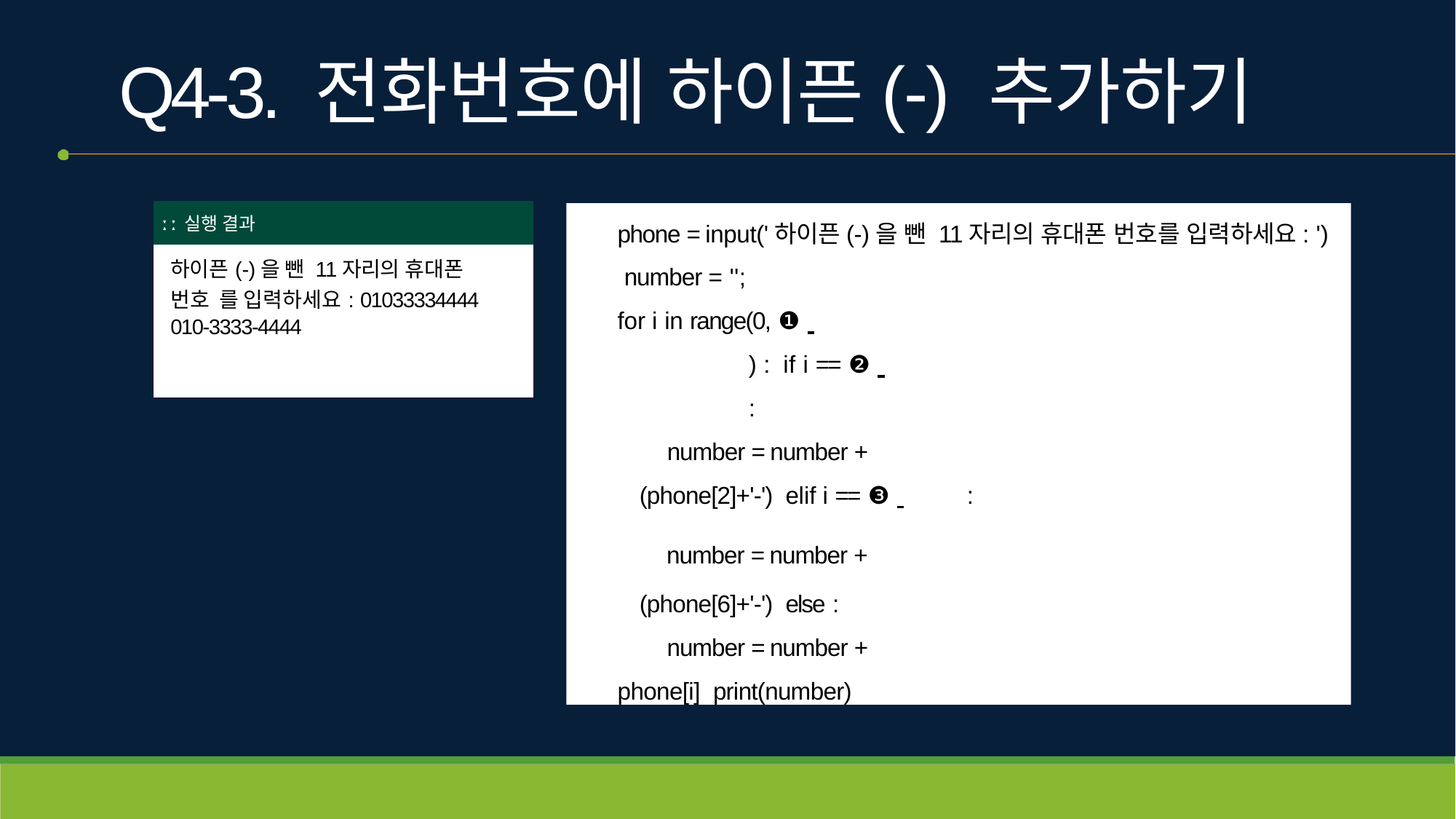

# Q4-3. 전화번호에 하이픈(-) 추가하기

| ː ː 실행 결과 |
| --- |
| 하이픈(-)을 뺀 11자리의 휴대폰 번호 를 입력하세요: 01033334444 010-3333-4444 |
phone = input('하이픈(-)을 뺀 11자리의 휴대폰 번호를 입력하세요: ')  number = '';
for i in range(0, ❶ 		) :  if i == ❷ 	:
number = number + (phone[2]+'-')  elif i == ❸ 	:
number = number + (phone[6]+'-')  else :
number = number + phone[i]  print(number)